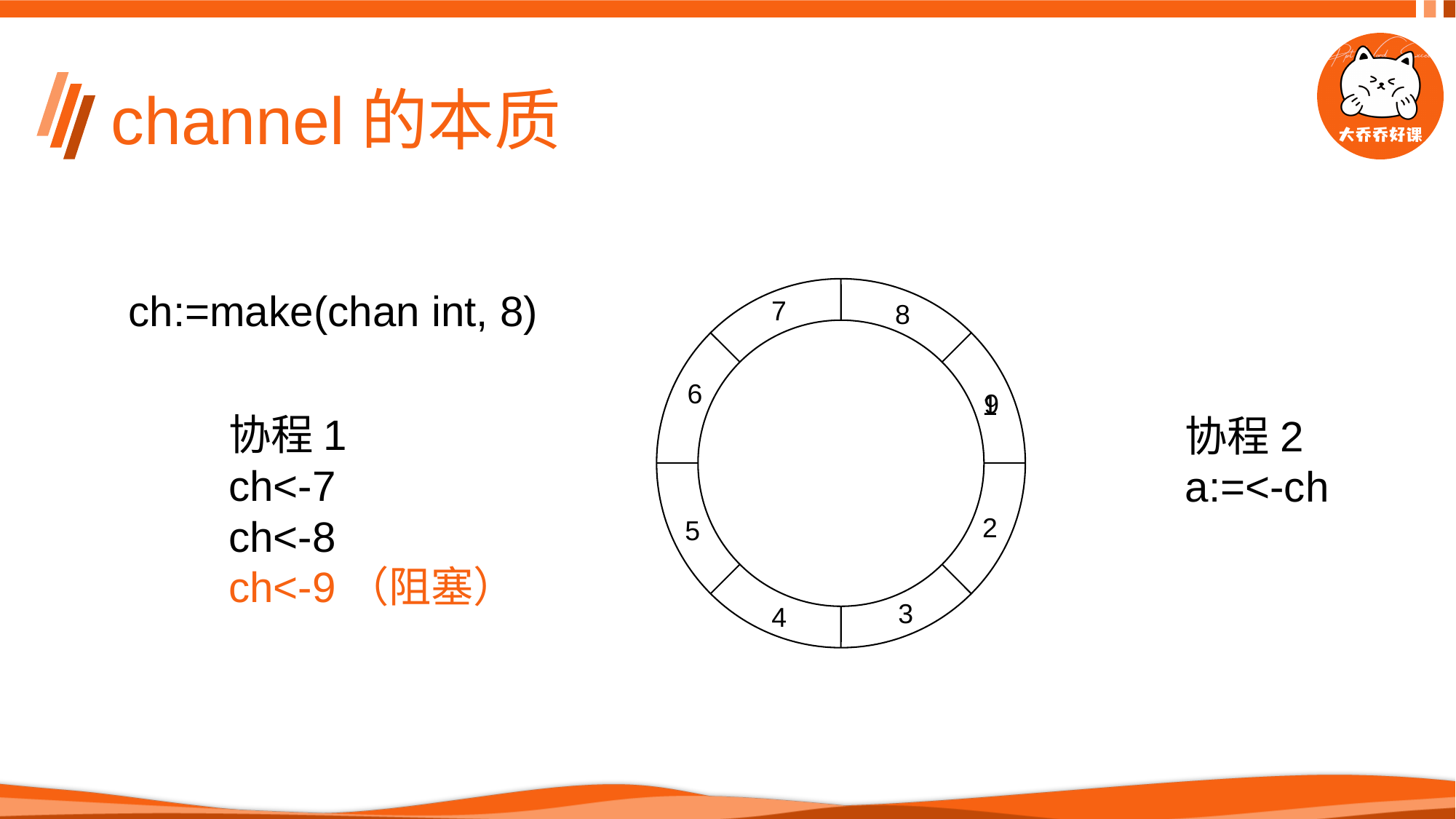

# channel的本质
ch:=make(chan int, 8)

7
8

6
9
1
协程1
ch<-7
ch<-8
ch<-9（阻塞）
协程2
a:=<-ch
2
5
3
4